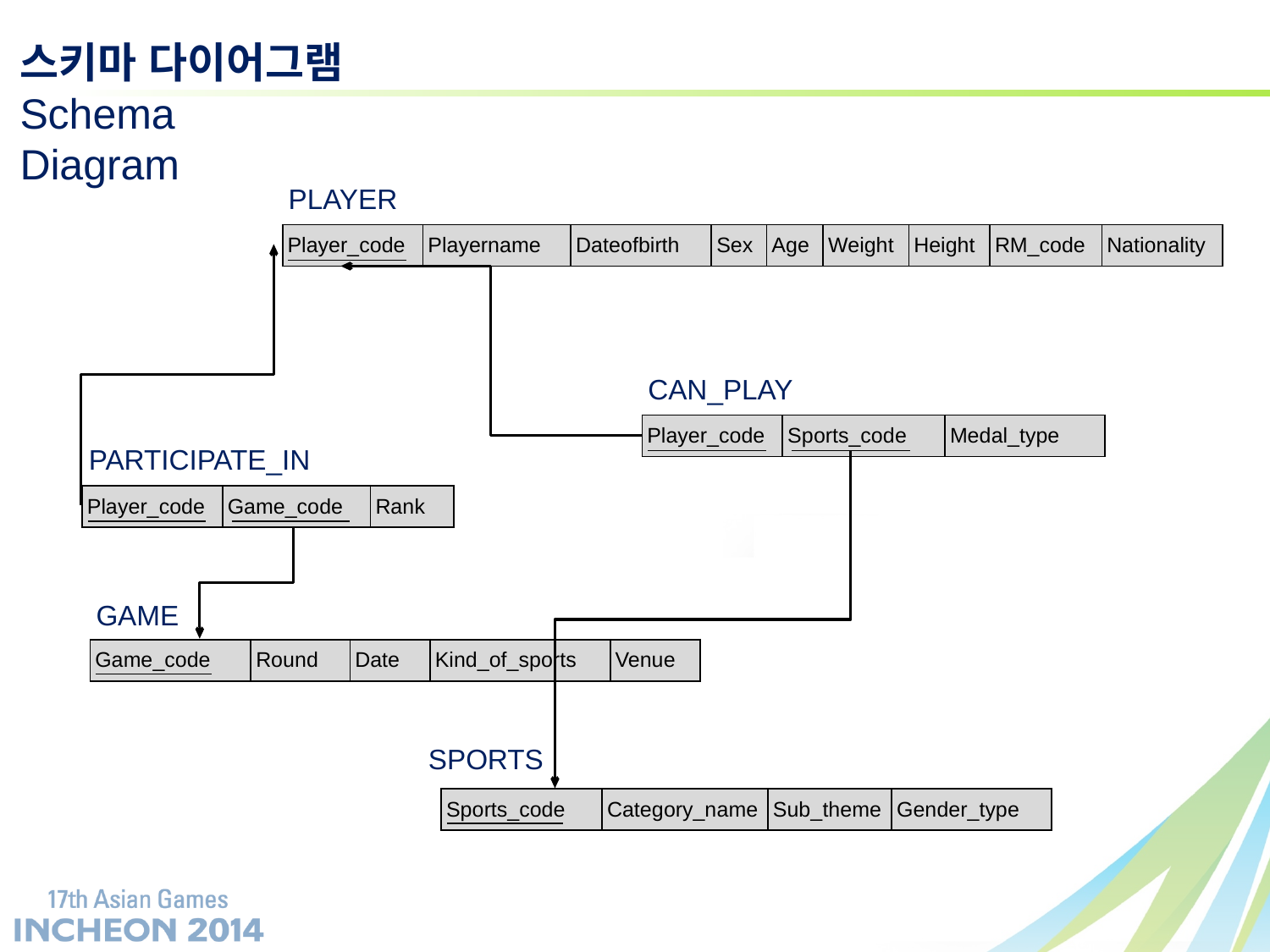

스키마 다이어그램
Schema
Diagram
PLAYER
| Player\_code | Playername | Dateofbirth | Sex | Age | Weight | Height | RM\_code | Nationality |
| --- | --- | --- | --- | --- | --- | --- | --- | --- |
CAN_PLAY

| Player\_code | Sports\_code | Medal\_type |
| --- | --- | --- |
PARTICIPATE_IN
| Player\_code | Game\_code | Rank |
| --- | --- | --- |
GAME
| Game\_code | Round | Date | Kind\_of\_sports | Venue |
| --- | --- | --- | --- | --- |
SPORTS
| Sports\_code | Category\_name | Sub\_theme | Gender\_type |
| --- | --- | --- | --- |